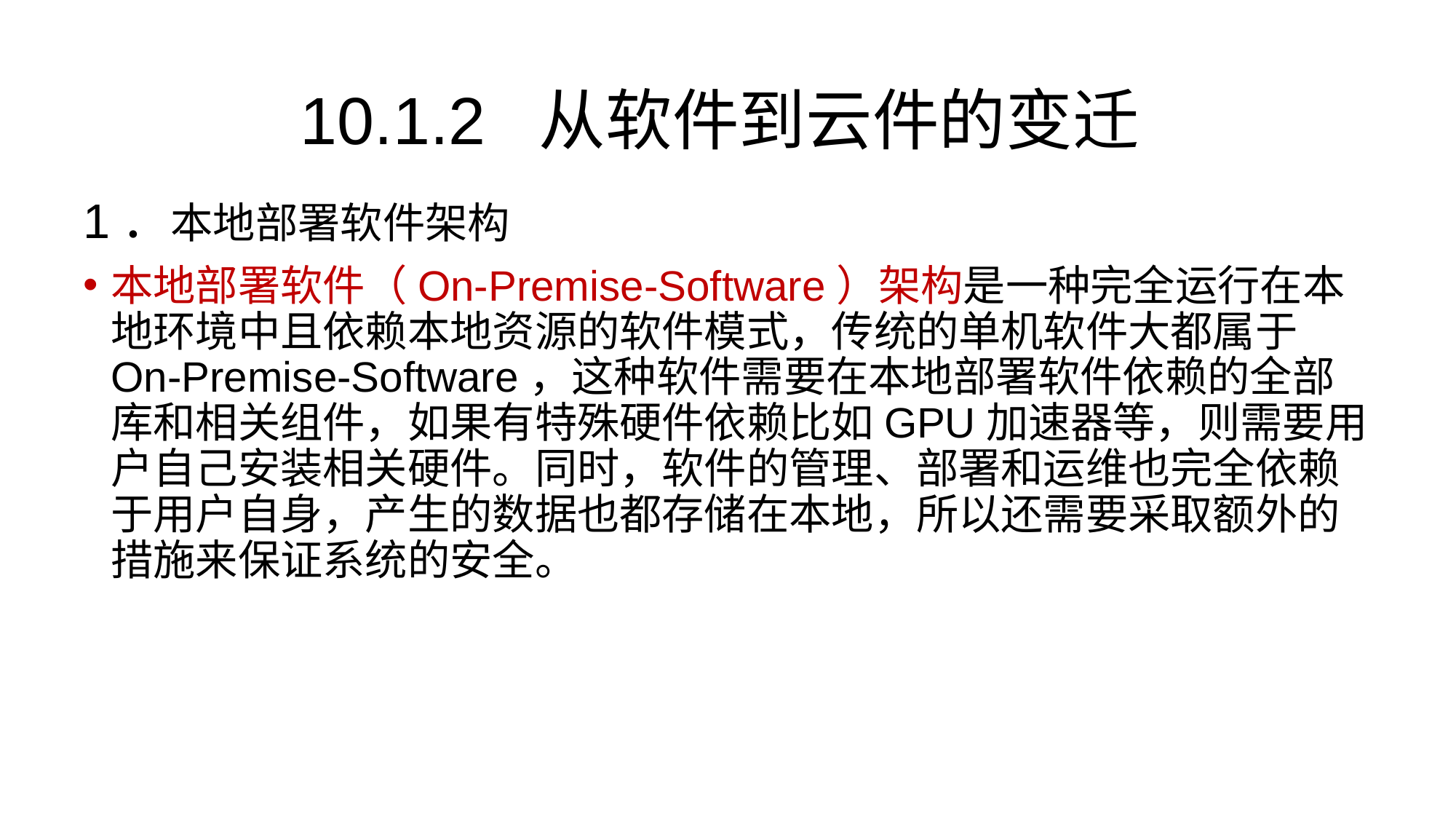

# 10.1.2  从软件到云件的变迁
1．本地部署软件架构
本地部署软件（On-Premise-Software）架构是一种完全运行在本地环境中且依赖本地资源的软件模式，传统的单机软件大都属于On-Premise-Software，这种软件需要在本地部署软件依赖的全部库和相关组件，如果有特殊硬件依赖比如GPU加速器等，则需要用户自己安装相关硬件。同时，软件的管理、部署和运维也完全依赖于用户自身，产生的数据也都存储在本地，所以还需要采取额外的措施来保证系统的安全。